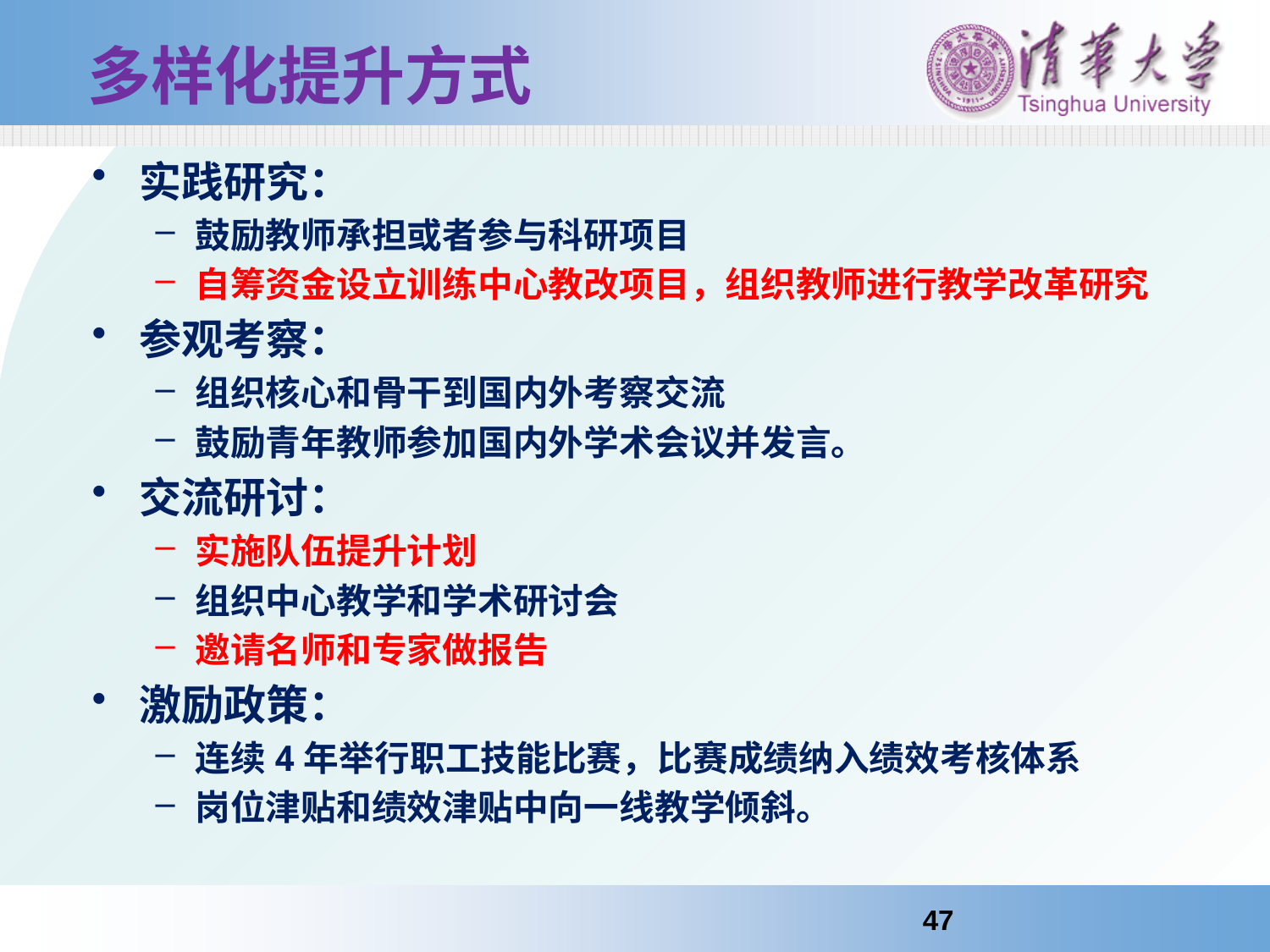

# 多样化提升方式
实践研究：
鼓励教师承担或者参与科研项目
自筹资金设立训练中心教改项目，组织教师进行教学改革研究
参观考察：
组织核心和骨干到国内外考察交流
鼓励青年教师参加国内外学术会议并发言。
交流研讨：
实施队伍提升计划
组织中心教学和学术研讨会
邀请名师和专家做报告
激励政策：
连续4年举行职工技能比赛，比赛成绩纳入绩效考核体系
岗位津贴和绩效津贴中向一线教学倾斜。
47